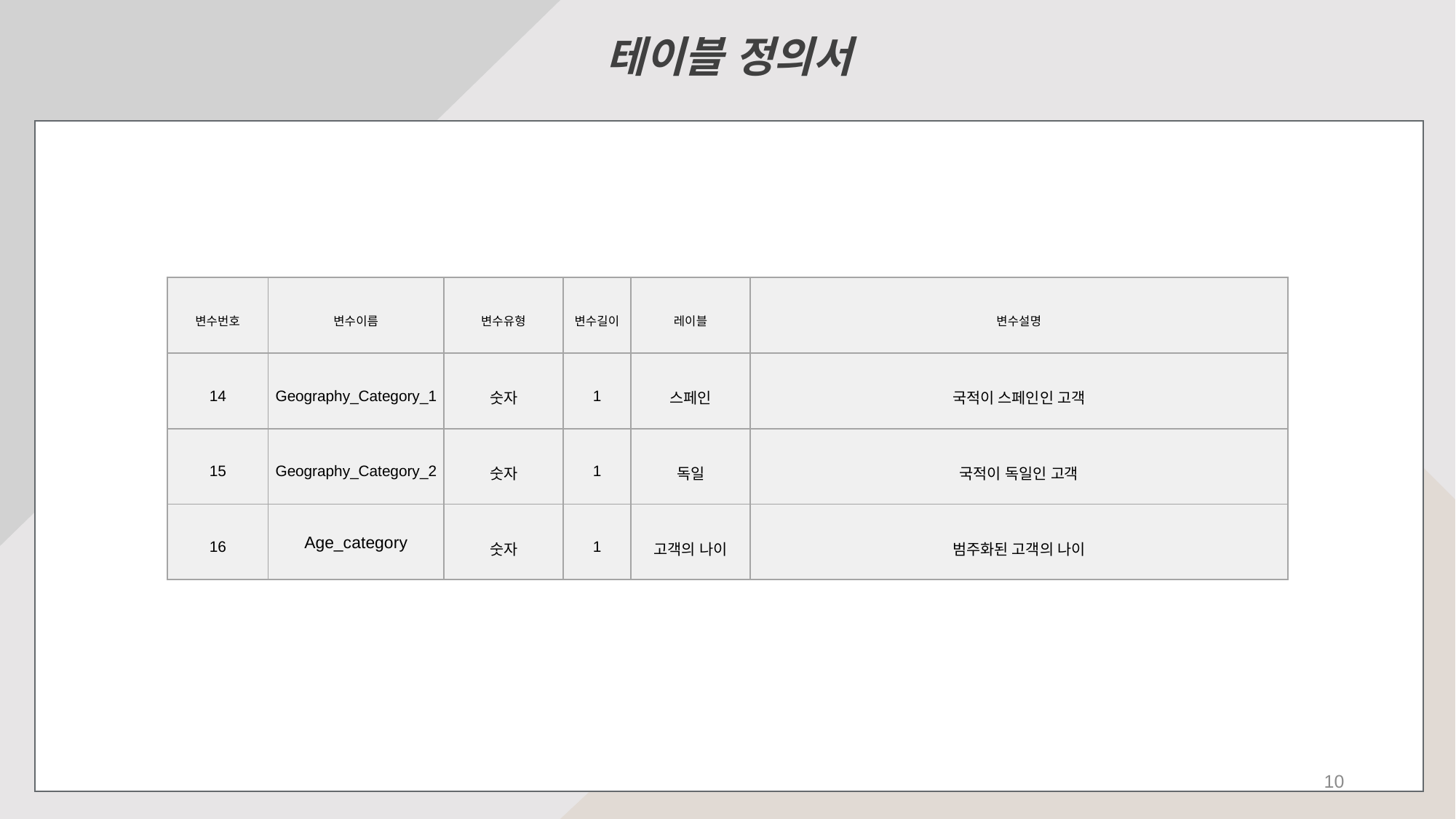

테이블 정의서

| 변수번호 | 변수이름 | 변수유형 | 변수길이 | 레이블 | 변수설명 |
| --- | --- | --- | --- | --- | --- |
| 14 | Geography\_Category\_1 | 숫자 | 1 | 스페인 | 국적이 스페인인 고객 |
| 15 | Geography\_Category\_2 | 숫자 | 1 | 독일 | 국적이 독일인 고객 |
| 16 | Age\_category | 숫자 | 1 | 고객의 나이 | 범주화된 고객의 나이 |

10